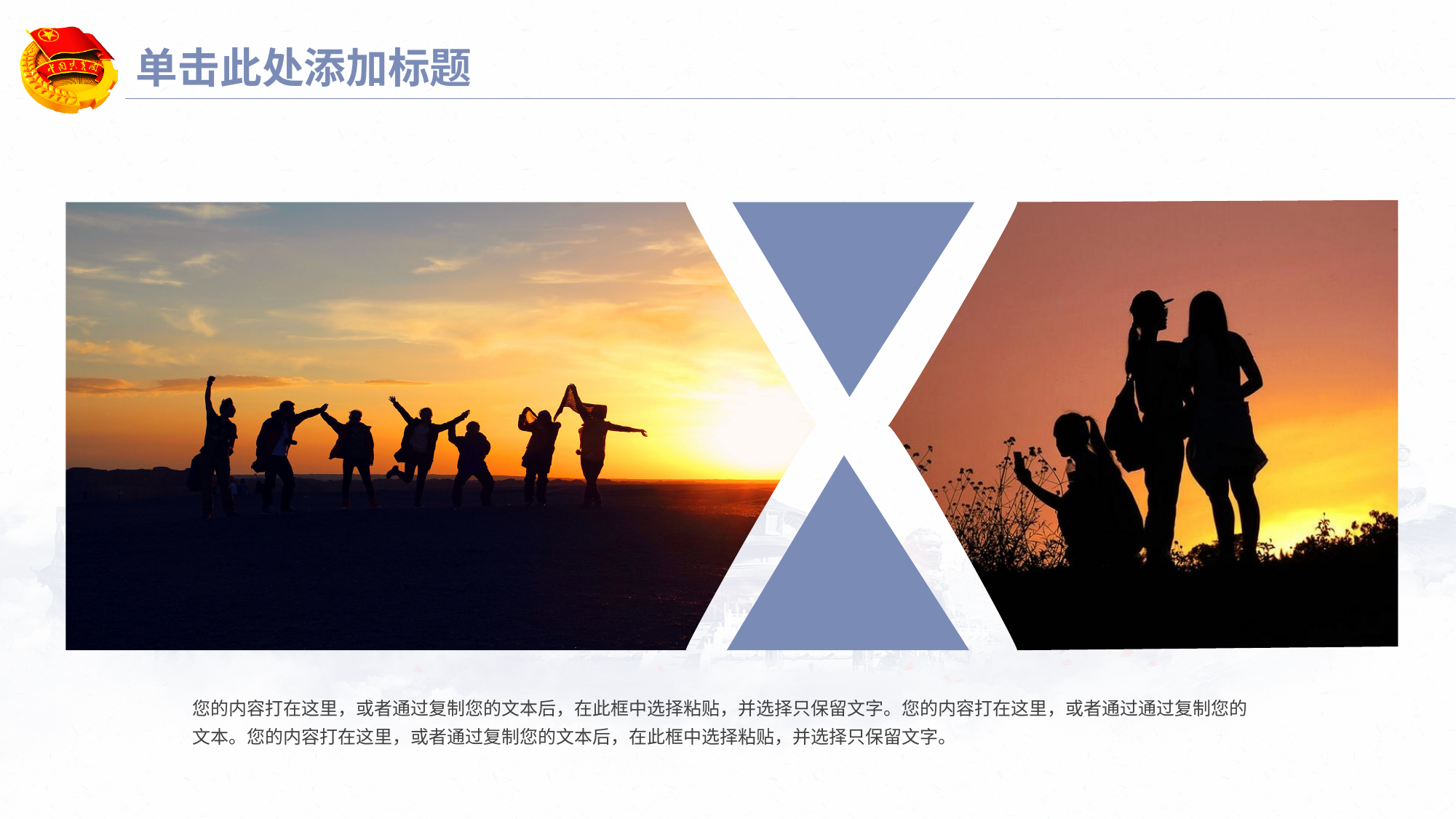

延迟符
# 单击此处添加标题

您的内容打在这里，或者通过复制您的文本后，在此框中选择粘贴，并选择只保留文字。您的内容打在这里，或者通过通过复制您的文本。您的内容打在这里，或者通过复制您的文本后，在此框中选择粘贴，并选择只保留文字。